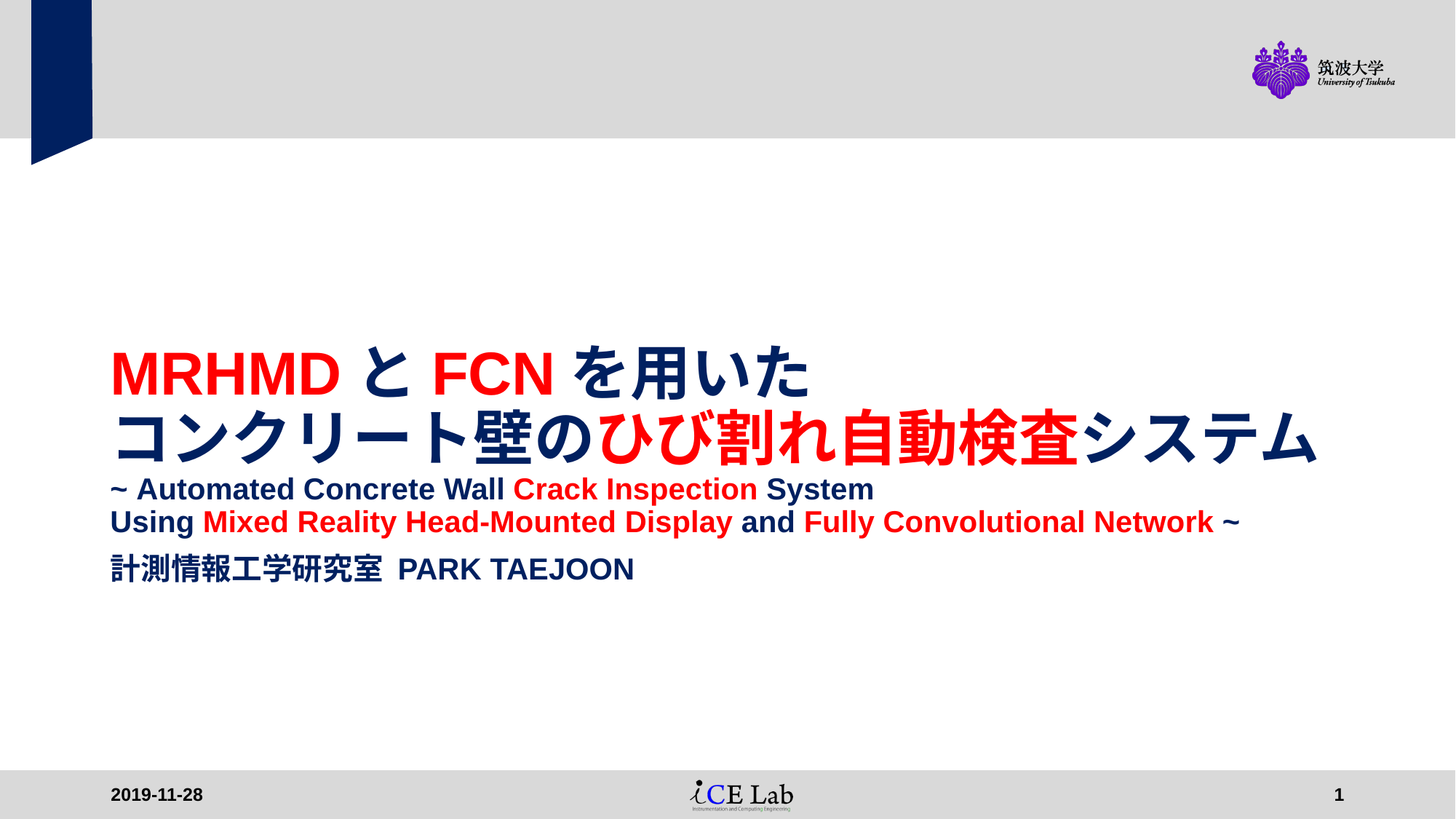

# MRHMDとFCNを用いた コンクリート壁のひび割れ自動検査システム ~ Automated Concrete Wall Crack Inspection System Using Mixed Reality Head-Mounted Display and Fully Convolutional Network ~
計測情報工学研究室 PARK TAEJOON
2019-11-28
1